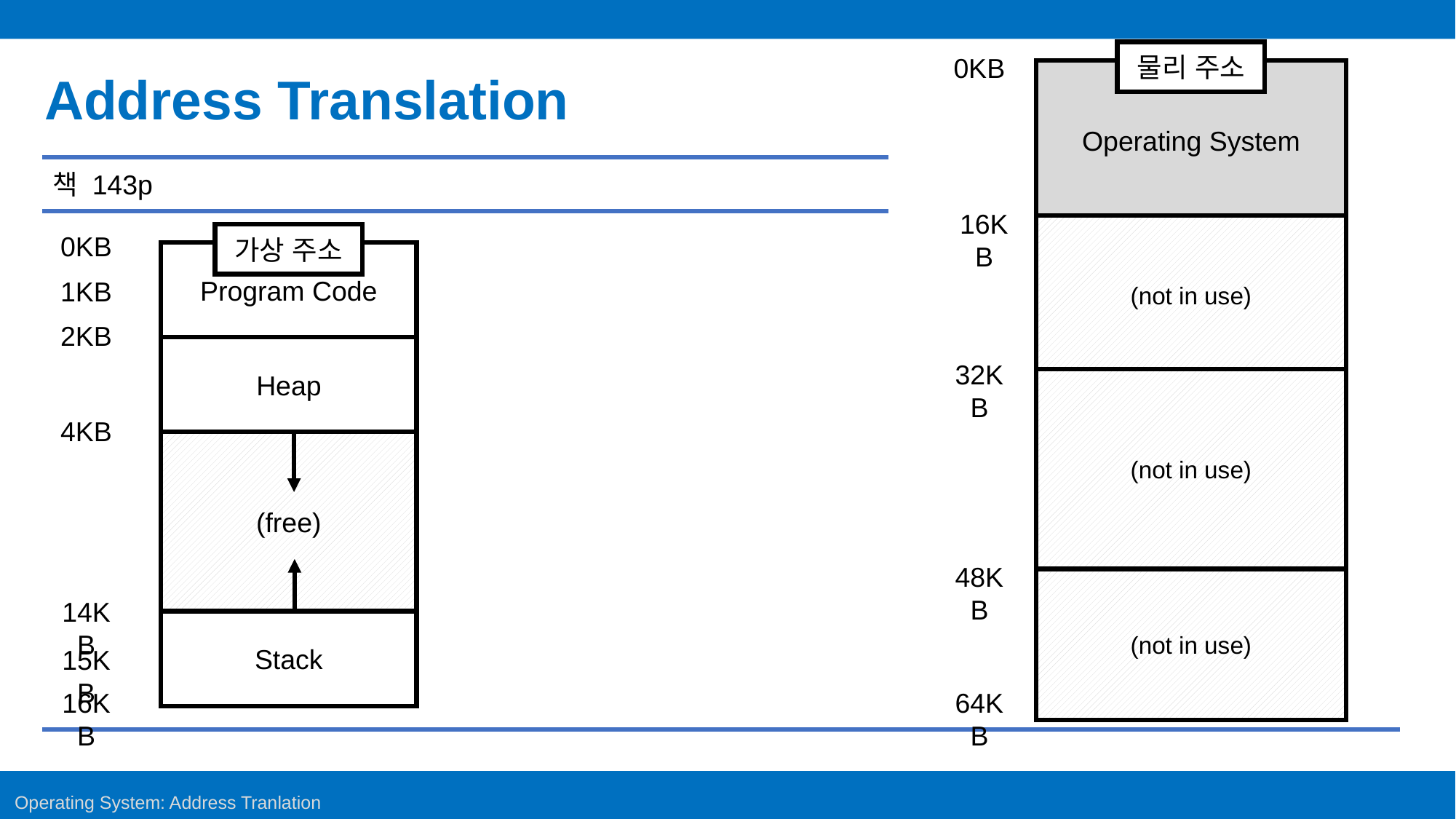

물리 주소
0KB
Address Translation
Operating System
책 143p
16KB
(not in use)
0KB
Program Code
1KB
2KB
Heap
4KB
(free)
14KB
Stack
15KB
16KB
가상 주소
32KB
(not in use)
48KB
(not in use)
64KB

17
Operating System: Address Tranlation